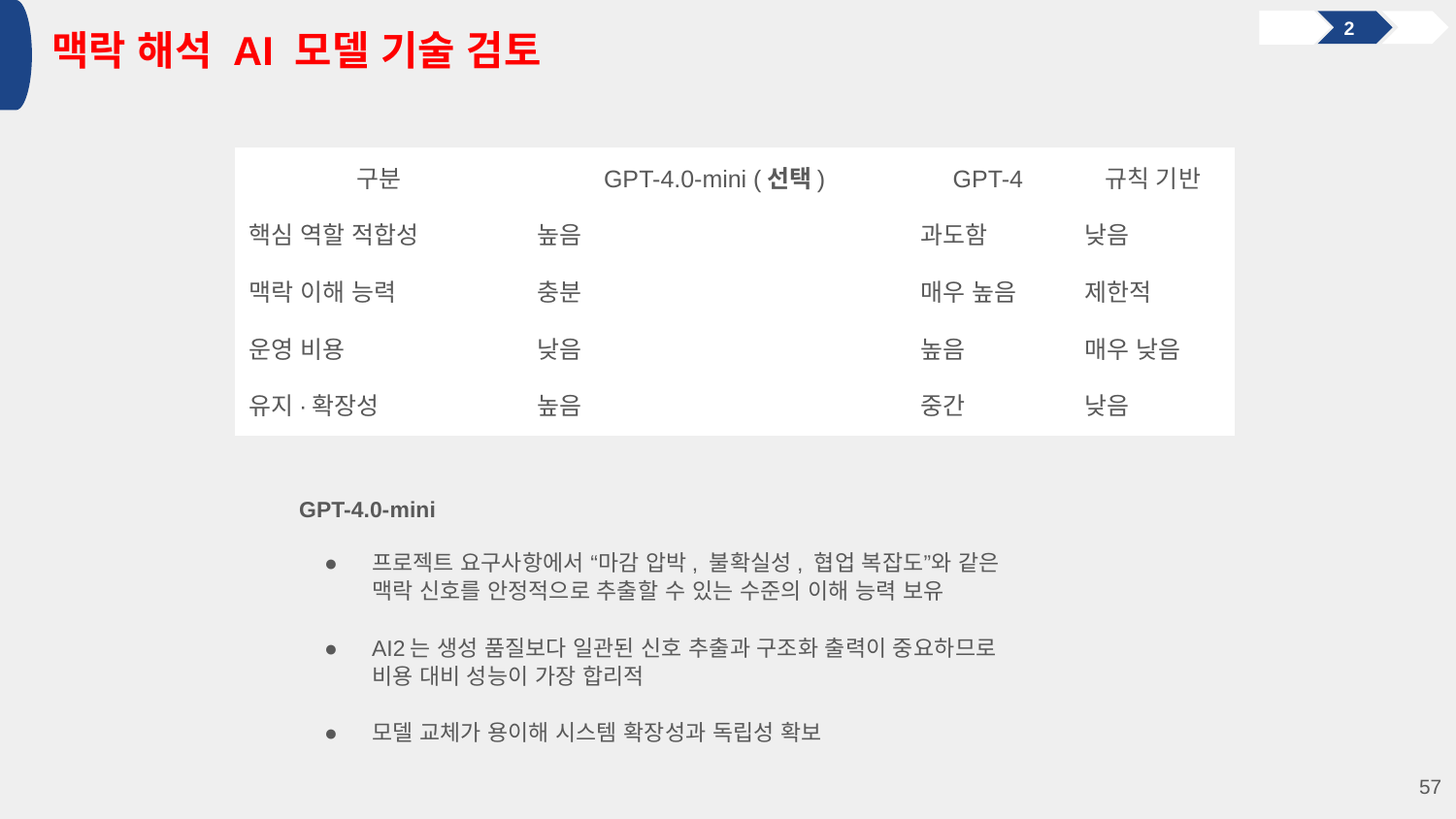

맥락 해석 AI 모델 기술 검토
2

| 구분 | GPT-4.0-mini (선택) | GPT-4 | 규칙 기반 |
| --- | --- | --- | --- |
| 핵심 역할 적합성 | 높음 | 과도함 | 낮음 |
| 맥락 이해 능력 | 충분 | 매우 높음 | 제한적 |
| 운영 비용 | 낮음 | 높음 | 매우 낮음 |
| 유지·확장성 | 높음 | 중간 | 낮음 |
GPT-4.0-mini
프로젝트 요구사항에서 “마감 압박, 불확실성, 협업 복잡도”와 같은
맥락 신호를 안정적으로 추출할 수 있는 수준의 이해 능력 보유
AI2는 생성 품질보다 일관된 신호 추출과 구조화 출력이 중요하므로
비용 대비 성능이 가장 합리적
모델 교체가 용이해 시스템 확장성과 독립성 확보
57